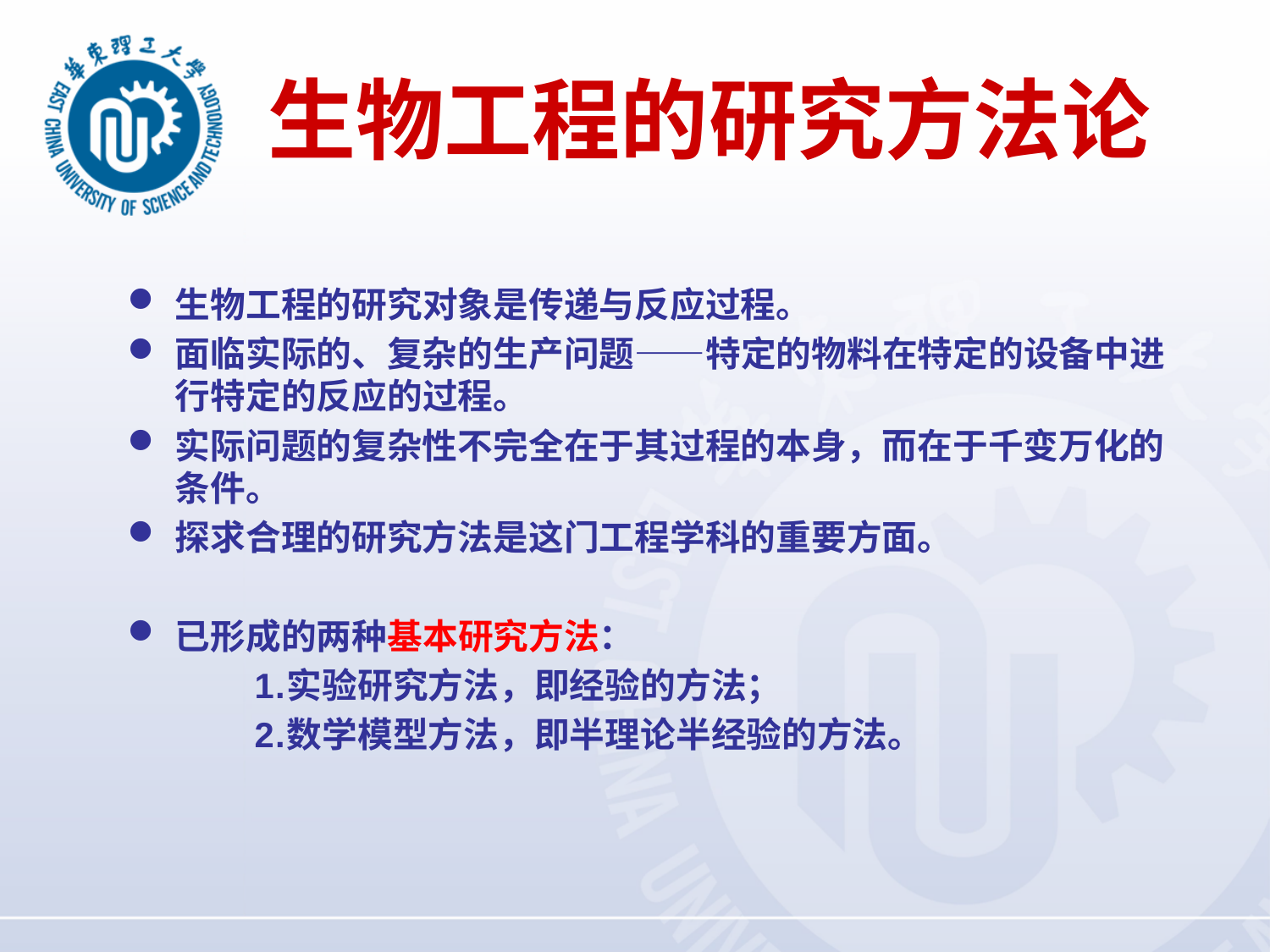

# 生物工程的研究方法论
生物工程的研究对象是传递与反应过程。
面临实际的、复杂的生产问题——特定的物料在特定的设备中进行特定的反应的过程。
实际问题的复杂性不完全在于其过程的本身，而在于千变万化的条件。
探求合理的研究方法是这门工程学科的重要方面。

已形成的两种基本研究方法：
实验研究方法，即经验的方法；
数学模型方法，即半理论半经验的方法。